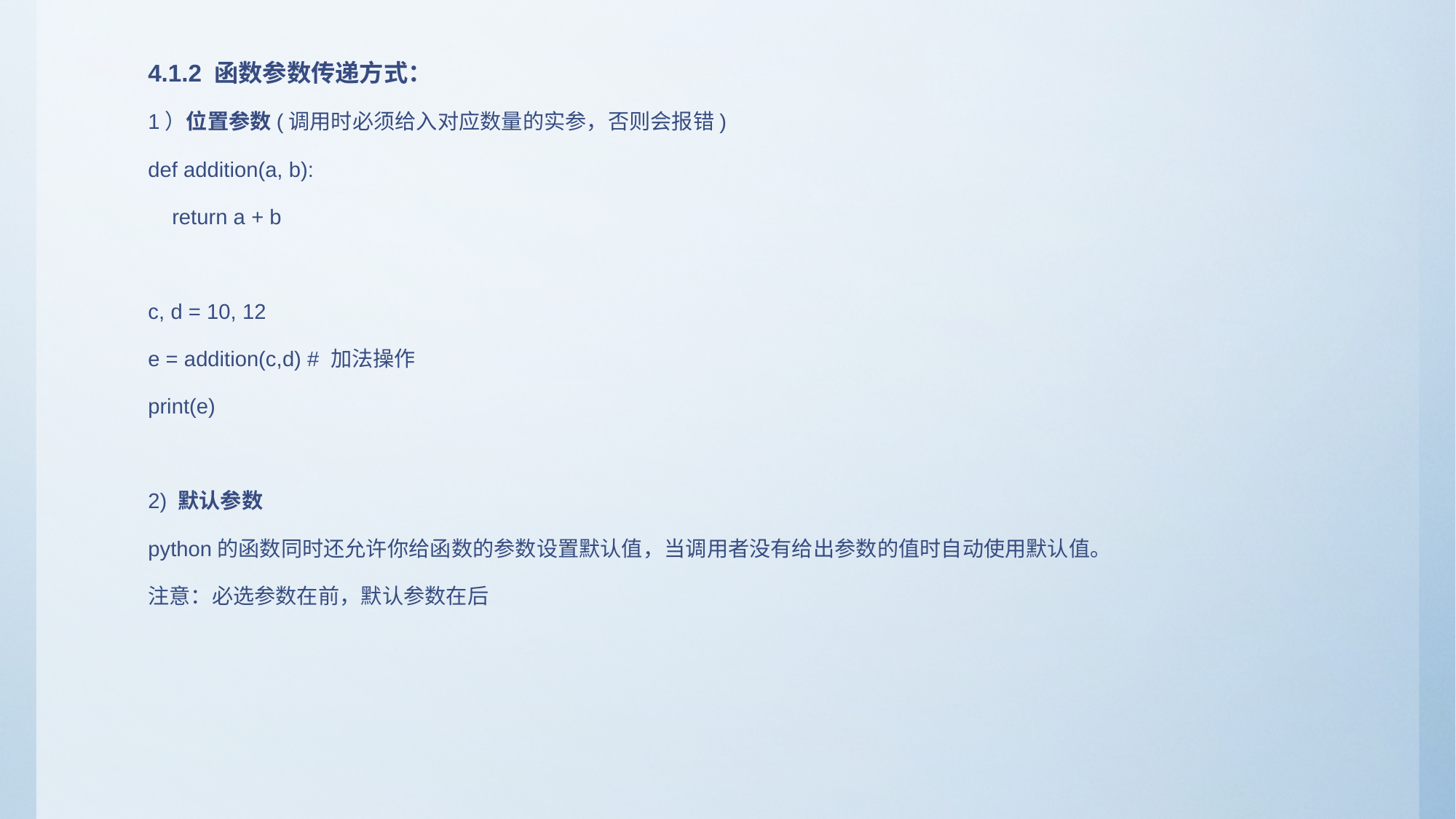

4.1.2 函数参数传递方式：
1）位置参数(调用时必须给入对应数量的实参，否则会报错)
def addition(a, b):
    return a + b

c, d = 10, 12
e = addition(c,d) # 加法操作
print(e)

2) 默认参数
python的函数同时还允许你给函数的参数设置默认值，当调用者没有给出参数的值时自动使用默认值。
注意：必选参数在前，默认参数在后